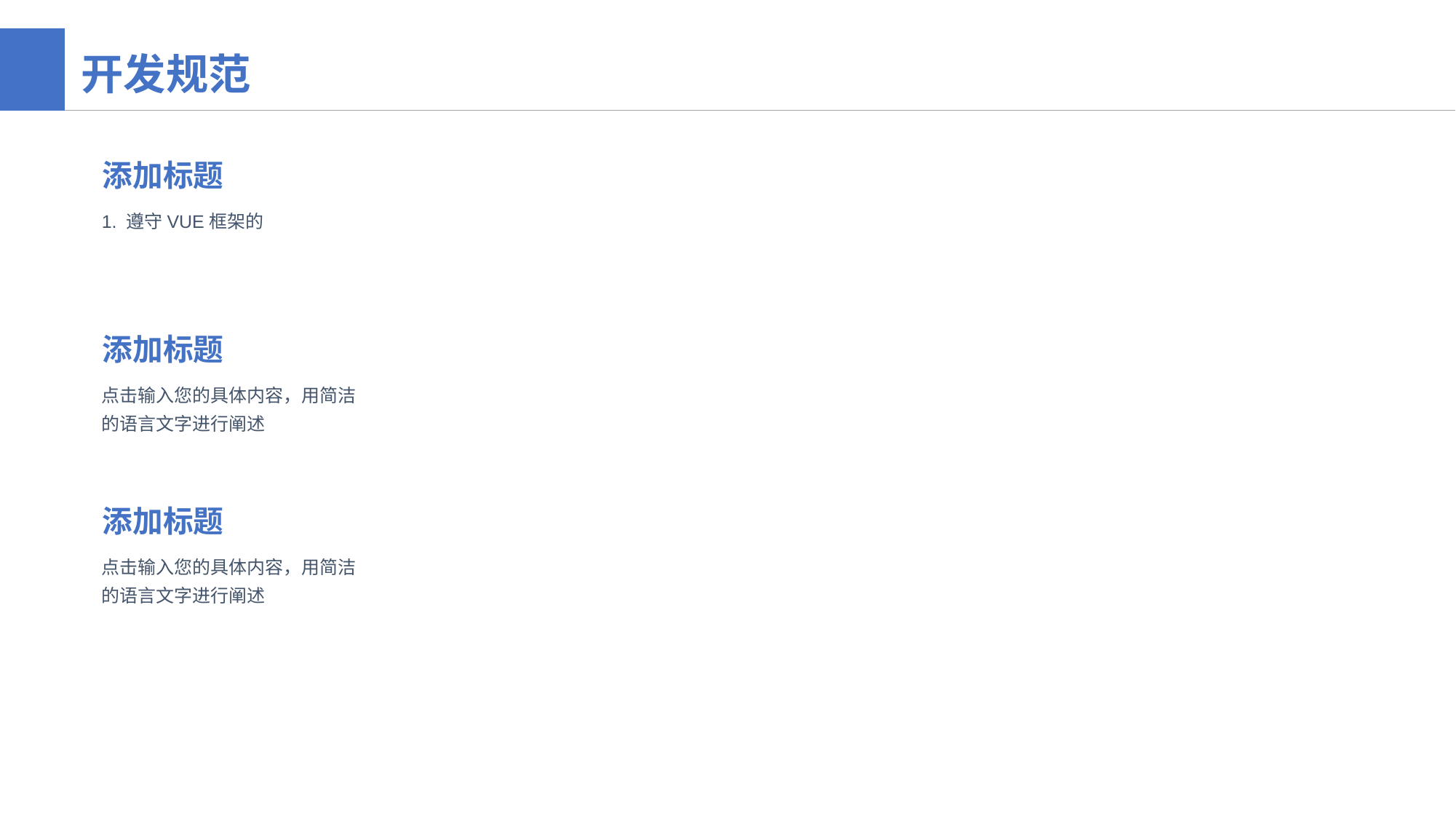

开发规范
添加标题
1. 遵守VUE框架的
添加标题
点击输入您的具体内容，用简洁的语言文字进行阐述
添加标题
点击输入您的具体内容，用简洁的语言文字进行阐述